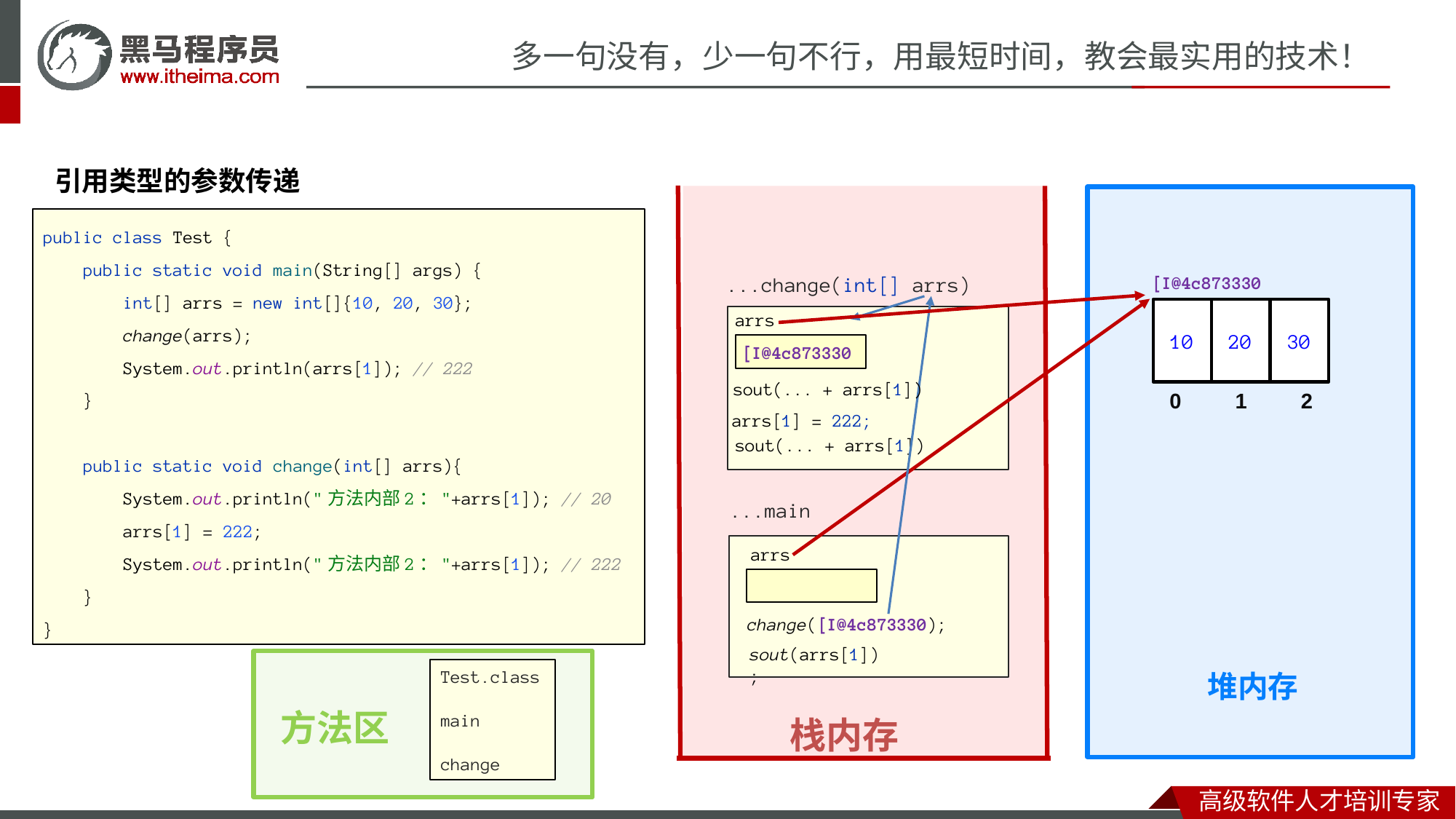

引用类型的参数传递

栈内存

堆内存
public class Test {
    public static void main(String[] args) {
        int[] arrs = new int[]{10, 20, 30};
        change(arrs);
        System.out.println(arrs[1]); // 222
    }
    public static void change(int[] arrs){
        System.out.println("方法内部2："+arrs[1]); // 20
        arrs[1] = 222;
        System.out.println("方法内部2："+arrs[1]); // 222
    }
}
...change(int[] arrs)
[I@4c873330
10
20
222
30
arrs

[I@4c873330
sout(... + arrs[1])
0         1         2
arrs[1] = 222;
sout(... + arrs[1])
...main

 arrs

change([I@4c873330);
sout(arrs[1]);

方法区
Test.class

main

change